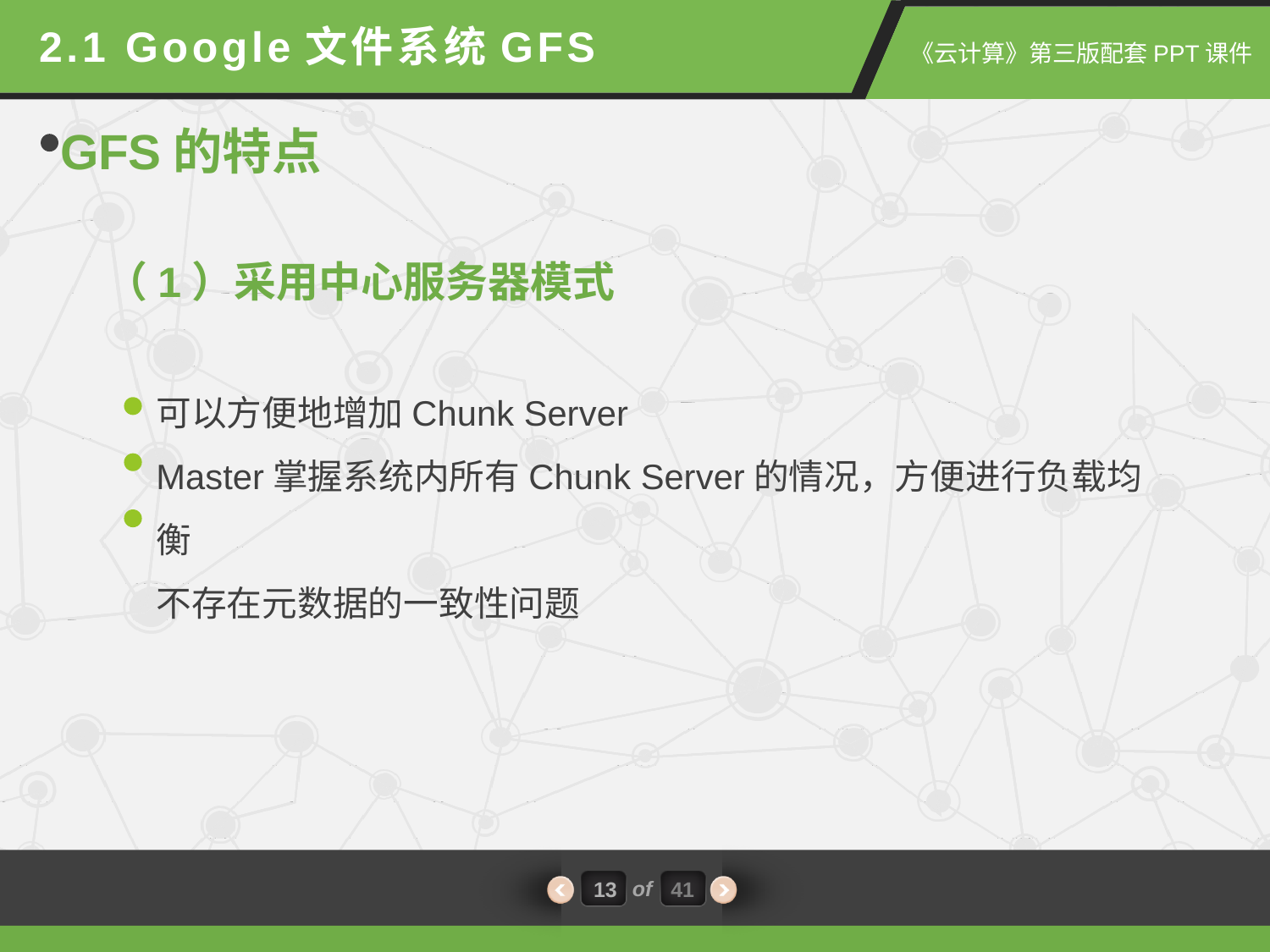

2.1 Google文件系统GFS
GFS的特点

（1）采用中心服务器模式
可以方便地增加Chunk Server
Master掌握系统内所有Chunk Server的情况，方便进行负载均衡
不存在元数据的一致性问题

13